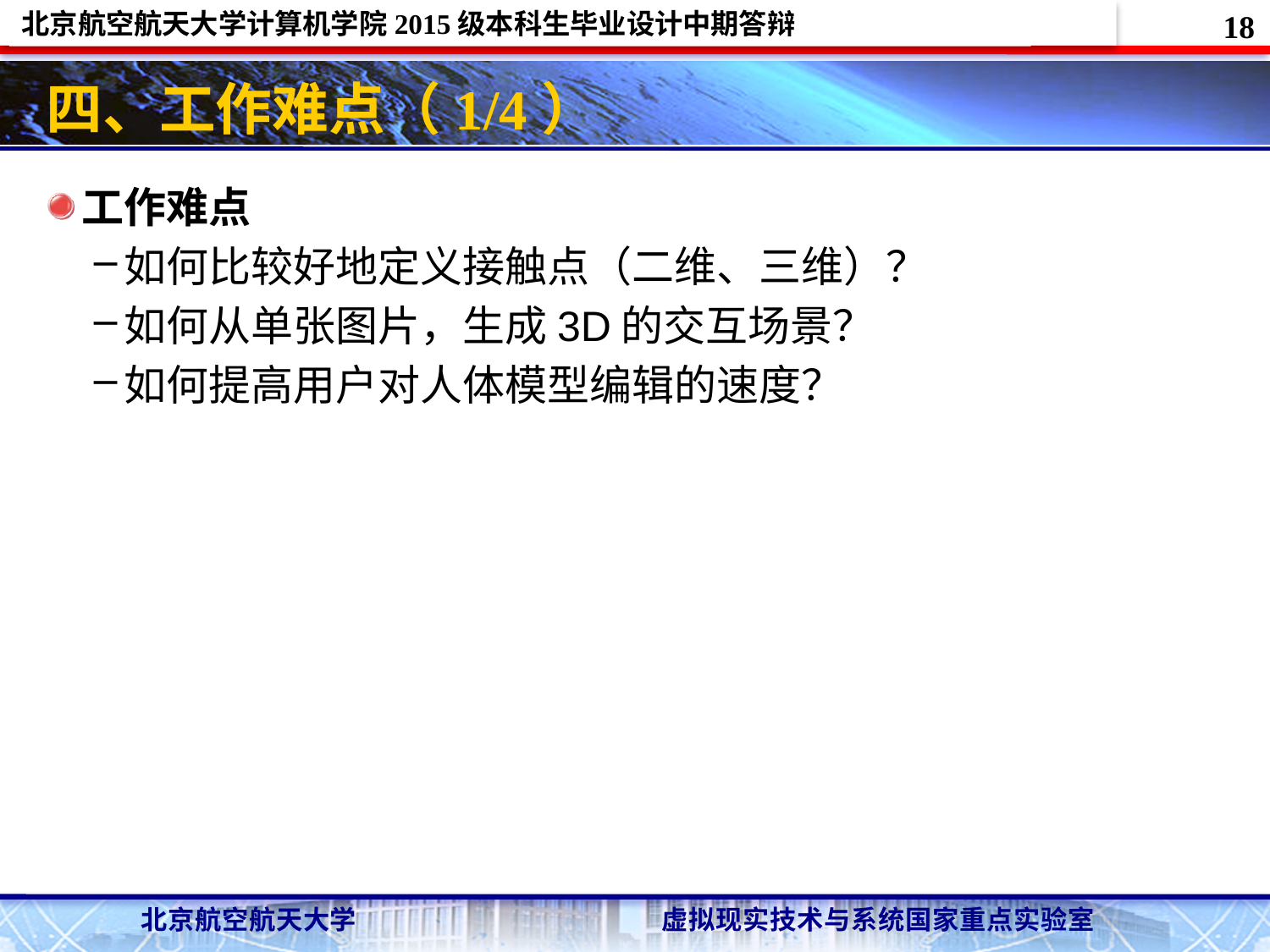

18
# 四、工作难点（1/4）
工作难点
如何比较好地定义接触点（二维、三维）？
如何从单张图片，生成3D的交互场景？
如何提高用户对人体模型编辑的速度？